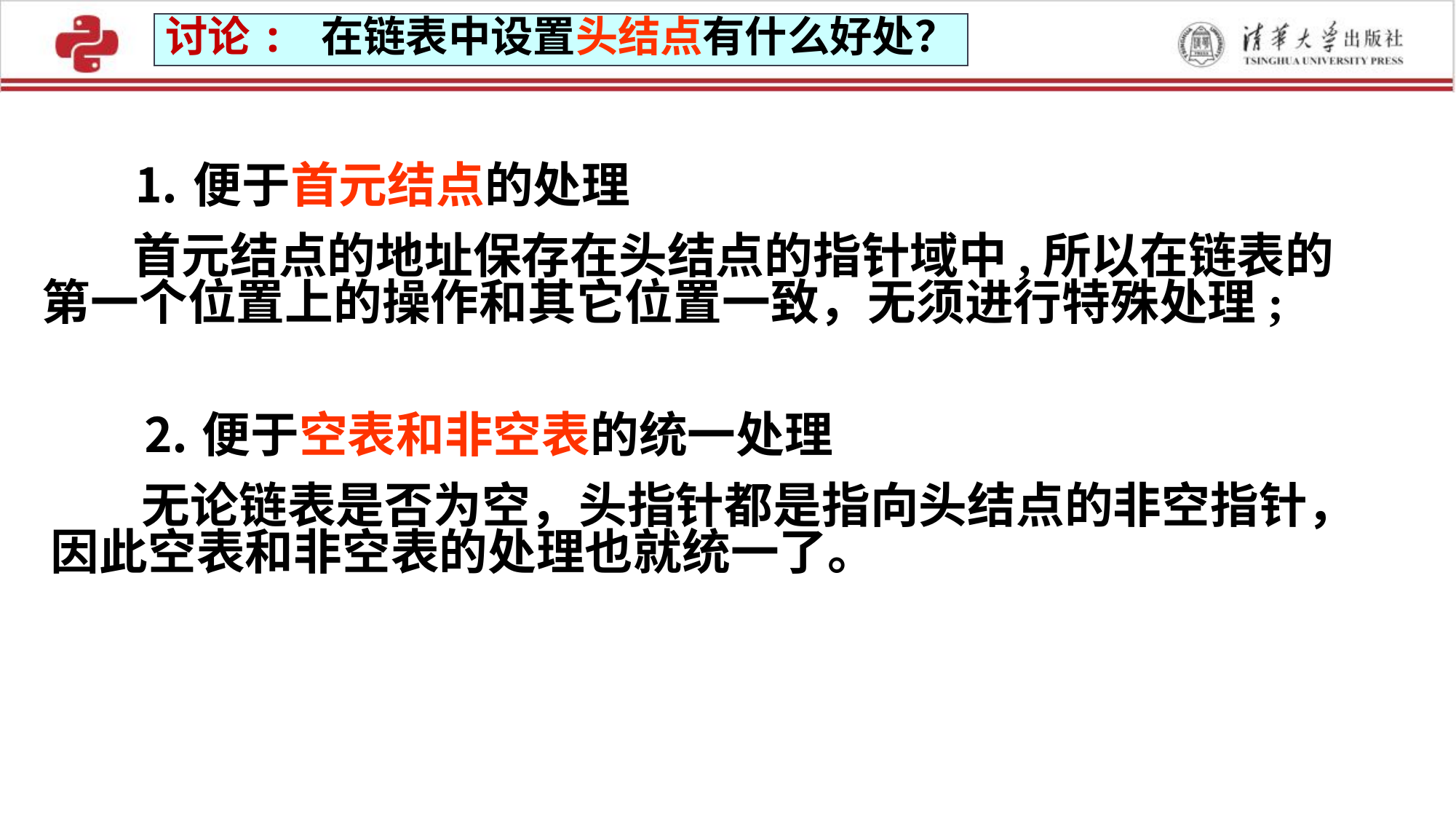

讨论: 在链表中设置头结点有什么好处？
⒈便于首元结点的处理
首元结点的地址保存在头结点的指针域中,所以在链表的第一个位置上的操作和其它位置一致，无须进行特殊处理;
⒉便于空表和非空表的统一处理
无论链表是否为空，头指针都是指向头结点的非空指针，因此空表和非空表的处理也就统一了。